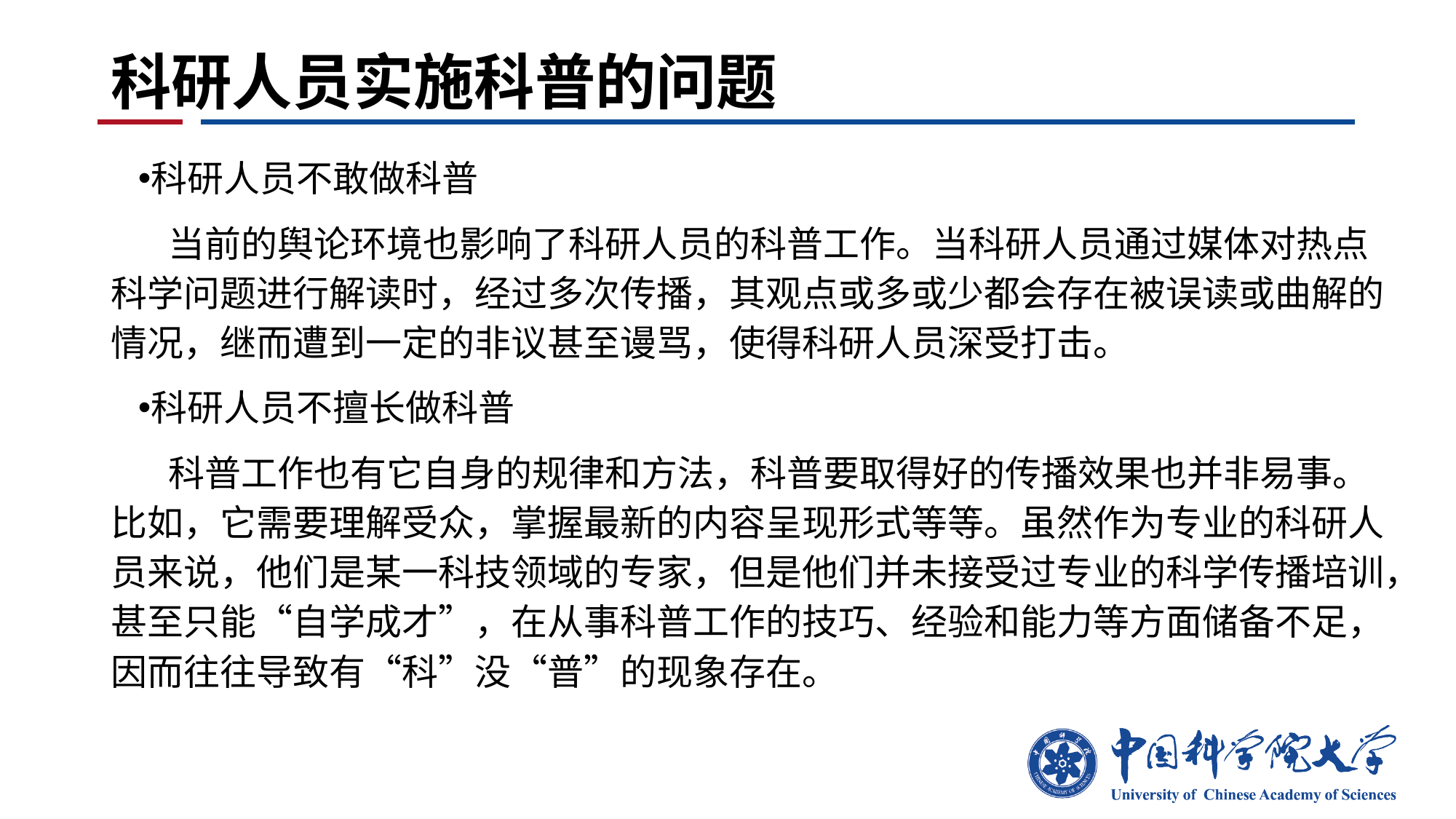

# 科研人员实施科普的问题
科研人员不敢做科普
      当前的舆论环境也影响了科研人员的科普工作。当科研人员通过媒体对热点科学问题进行解读时，经过多次传播，其观点或多或少都会存在被误读或曲解的情况，继而遭到一定的非议甚至谩骂，使得科研人员深受打击。
科研人员不擅长做科普
      科普工作也有它自身的规律和方法，科普要取得好的传播效果也并非易事。比如，它需要理解受众，掌握最新的内容呈现形式等等。虽然作为专业的科研人员来说，他们是某一科技领域的专家，但是他们并未接受过专业的科学传播培训，甚至只能“自学成才”，在从事科普工作的技巧、经验和能力等方面储备不足，因而往往导致有“科”没“普”的现象存在。